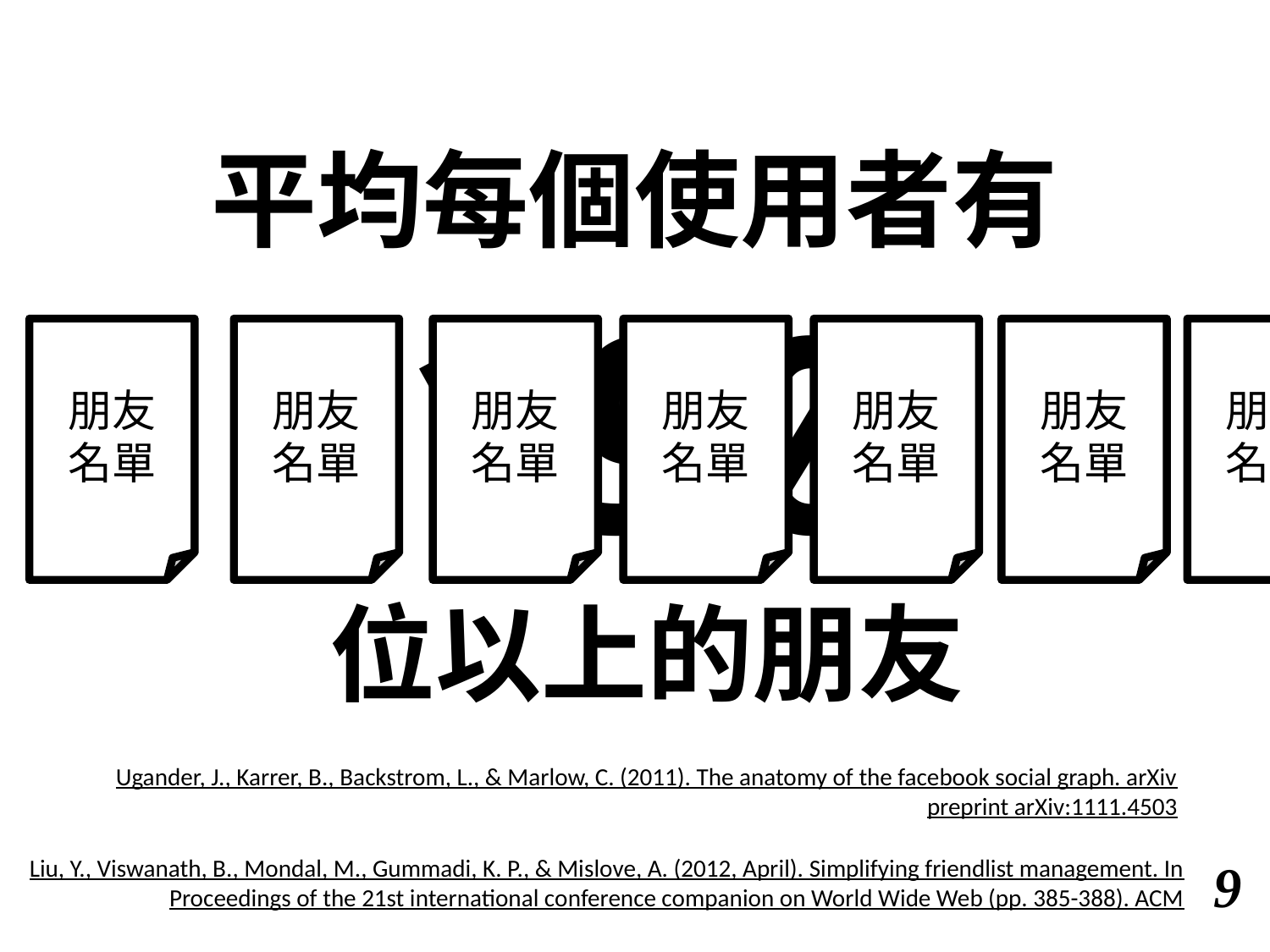

平均每個使用者有190
位以上的朋友
朋友
名單
朋友
名單
朋友
名單
朋友
名單
朋友
名單
朋友
名單
朋友
名單
Ugander, J., Karrer, B., Backstrom, L., & Marlow, C. (2011). The anatomy of the facebook social graph. arXiv preprint arXiv:1111.4503
Liu, Y., Viswanath, B., Mondal, M., Gummadi, K. P., & Mislove, A. (2012, April). Simplifying friendlist management. In Proceedings of the 21st international conference companion on World Wide Web (pp. 385-388). ACM
9